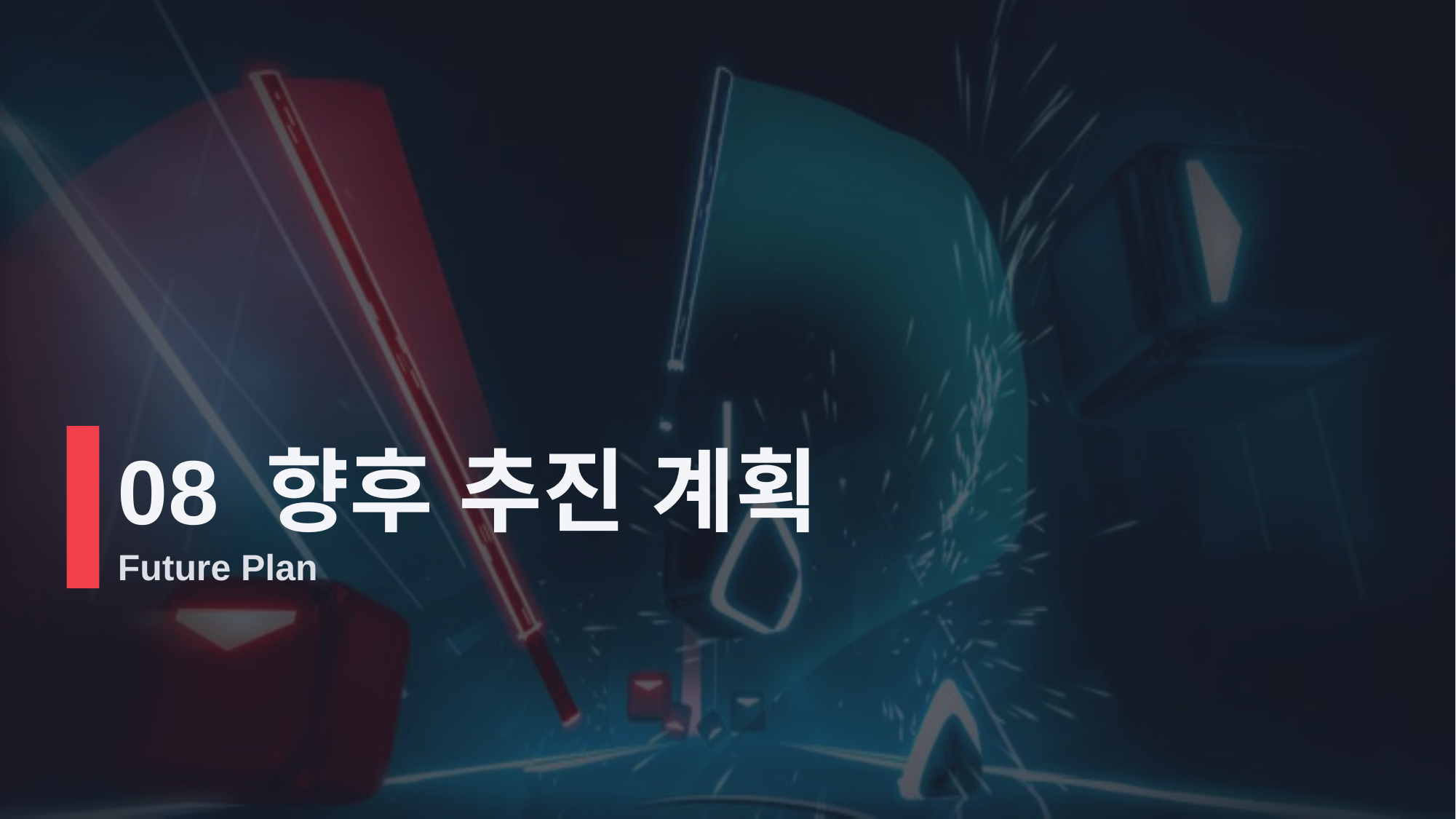

# 08 향후 추진 계획
Future Plan